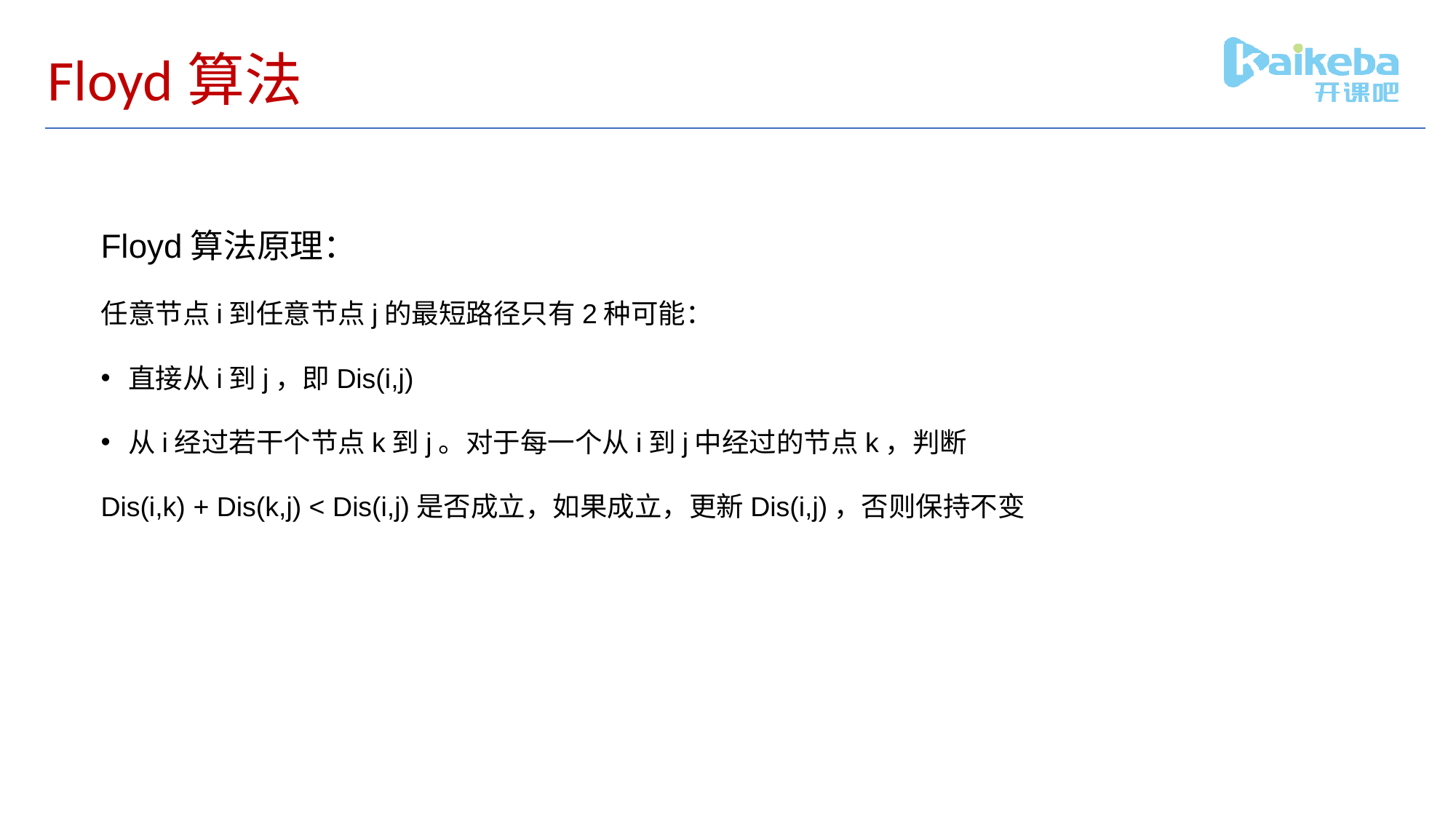

# Floyd算法
Floyd算法原理：
任意节点i到任意节点j的最短路径只有2种可能：
直接从i到j，即Dis(i,j)
从i经过若干个节点k到j。对于每一个从i到j中经过的节点k，判断
Dis(i,k) + Dis(k,j) < Dis(i,j)是否成立，如果成立，更新Dis(i,j)，否则保持不变